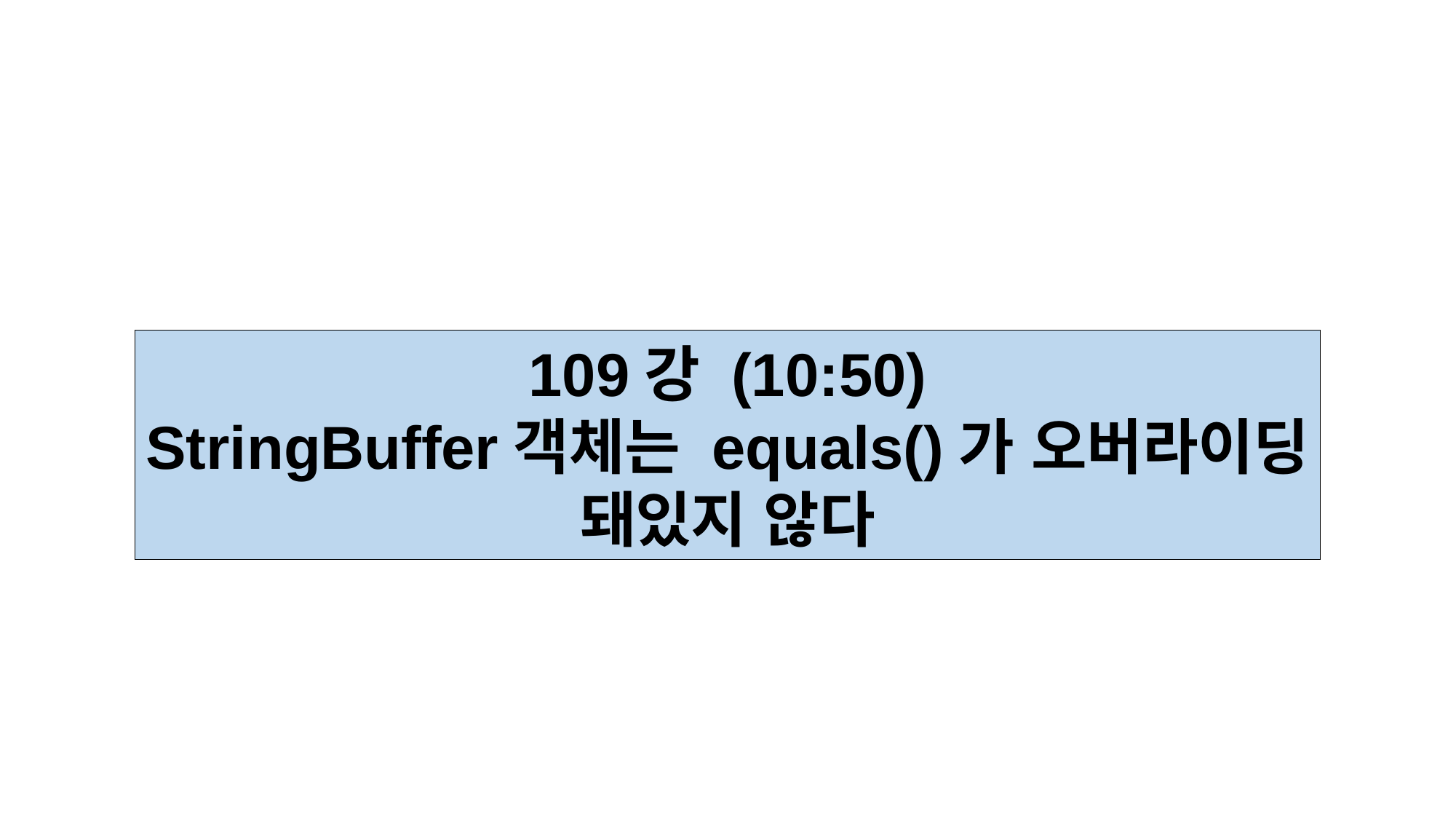

109강 (10:50)
StringBuffer객체는 equals()가 오버라이딩
돼있지 않다